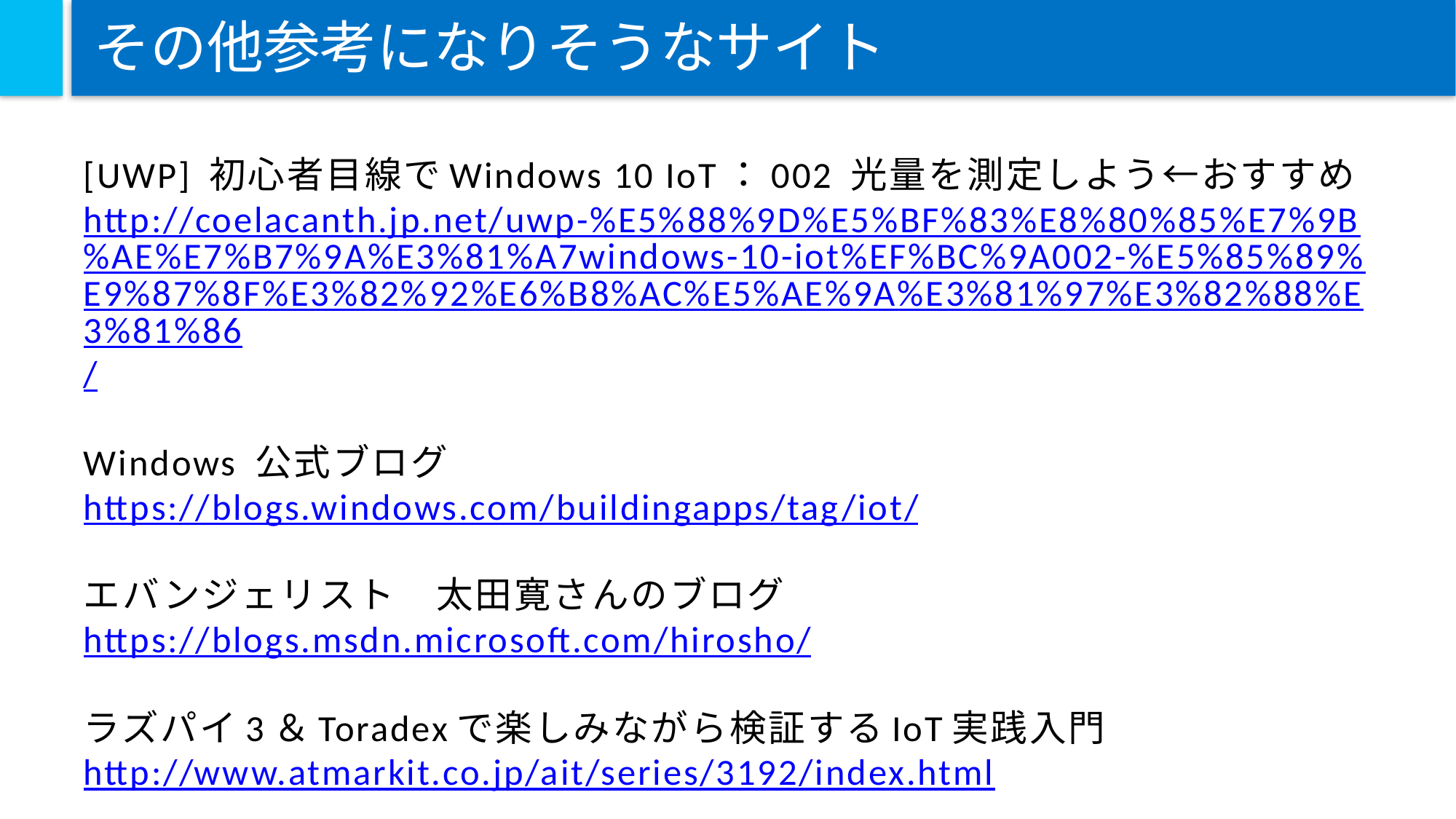

# その他参考になりそうなサイト
[UWP] 初心者目線でWindows 10 IoT：002 光量を測定しよう←おすすめ
http://coelacanth.jp.net/uwp-%E5%88%9D%E5%BF%83%E8%80%85%E7%9B%AE%E7%B7%9A%E3%81%A7windows-10-iot%EF%BC%9A002-%E5%85%89%E9%87%8F%E3%82%92%E6%B8%AC%E5%AE%9A%E3%81%97%E3%82%88%E3%81%86/

Windows 公式ブログ
https://blogs.windows.com/buildingapps/tag/iot/

エバンジェリスト　太田寛さんのブログ
https://blogs.msdn.microsoft.com/hirosho/

ラズパイ3＆Toradexで楽しみながら検証するIoT実践入門
http://www.atmarkit.co.jp/ait/series/3192/index.html